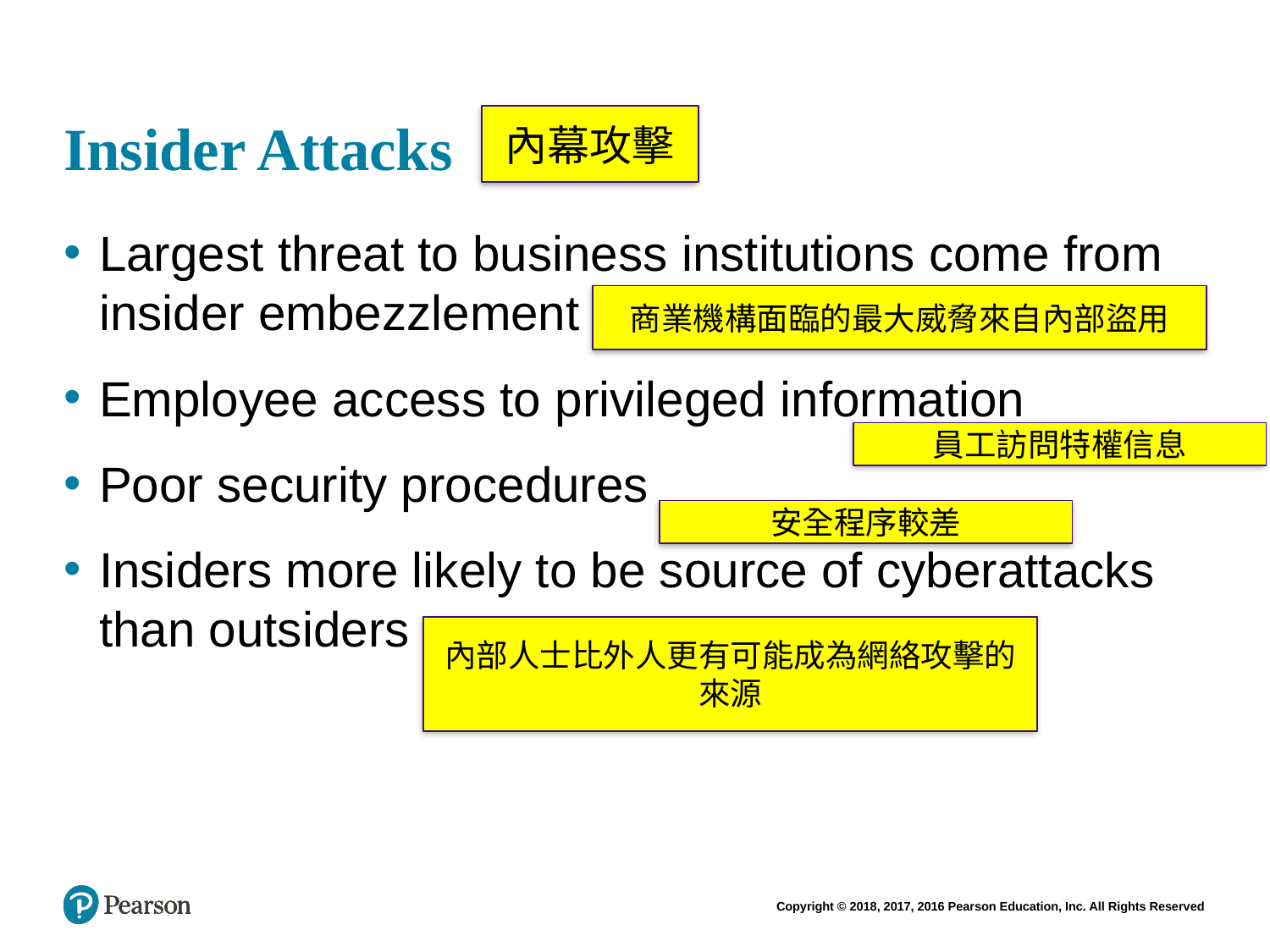

# Insider Attacks
內幕攻擊
Largest threat to business institutions come from insider embezzlement
Employee access to privileged information
Poor security procedures
Insiders more likely to be source of cyberattacks than outsiders
商業機構面臨的最大威脅來自內部盜用
員工訪問特權信息
安全程序較差
內部人士比外人更有可能成為網絡攻擊的來源